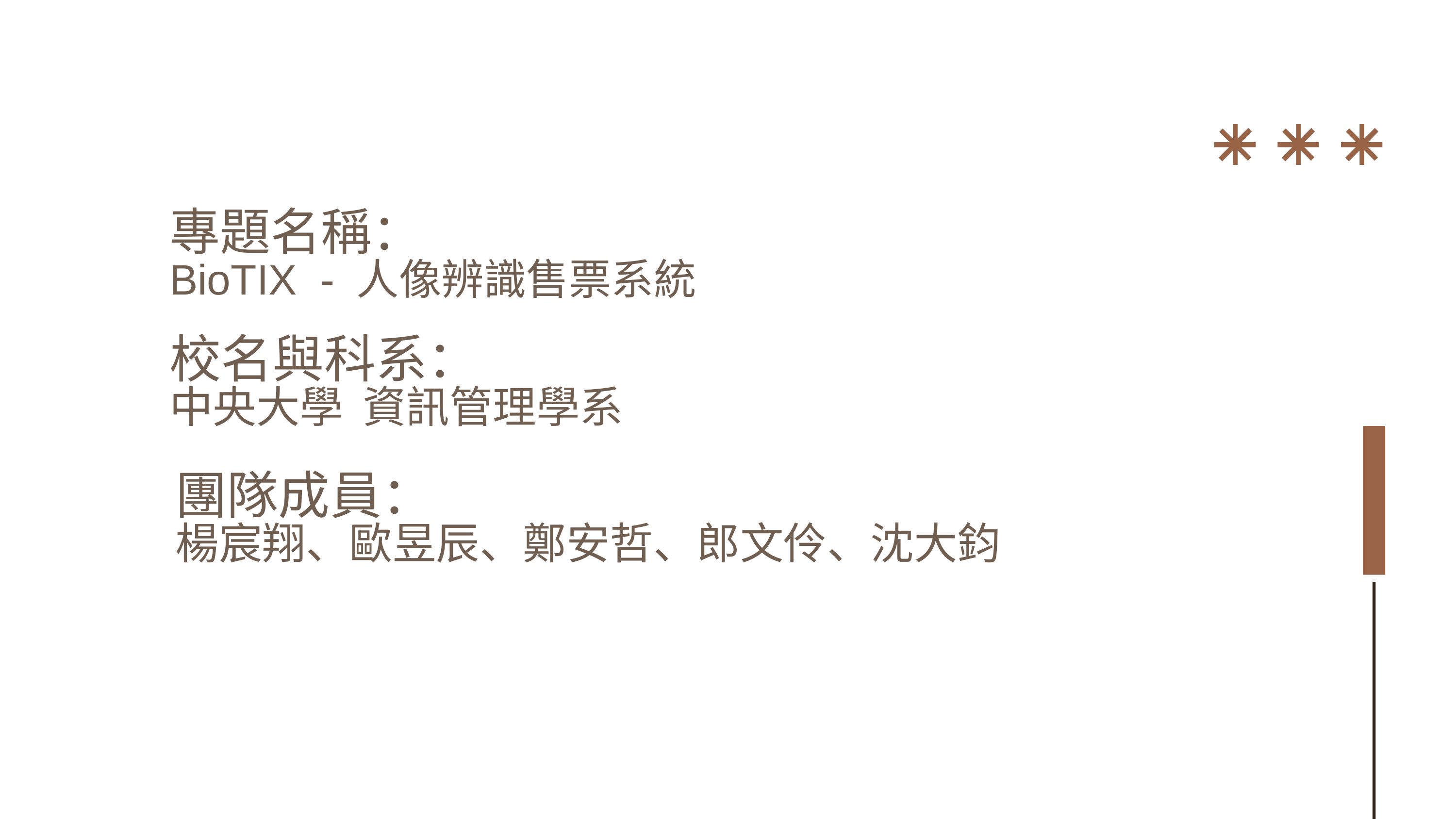

專題名稱：
BioTIX  - 人像辨識售票系統
校名與科系：
中央大學  資訊管理學系

團隊成員：
楊宸翔、歐昱辰、鄭安哲、郎文伶、沈大鈞